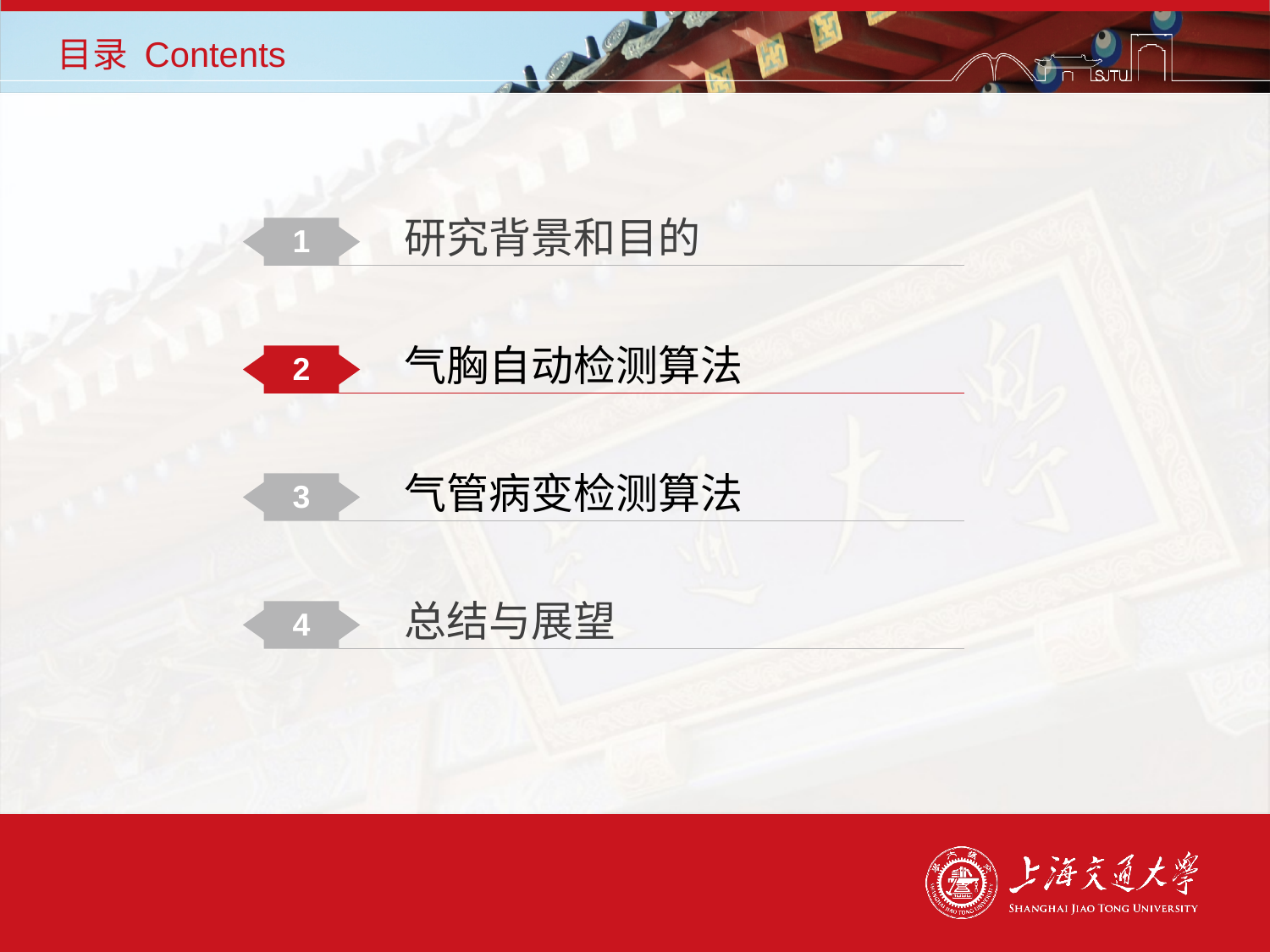

# 目录 Contents
研究背景和目的
1

气胸自动检测算法
2

气管病变检测算法
3

总结与展望
4